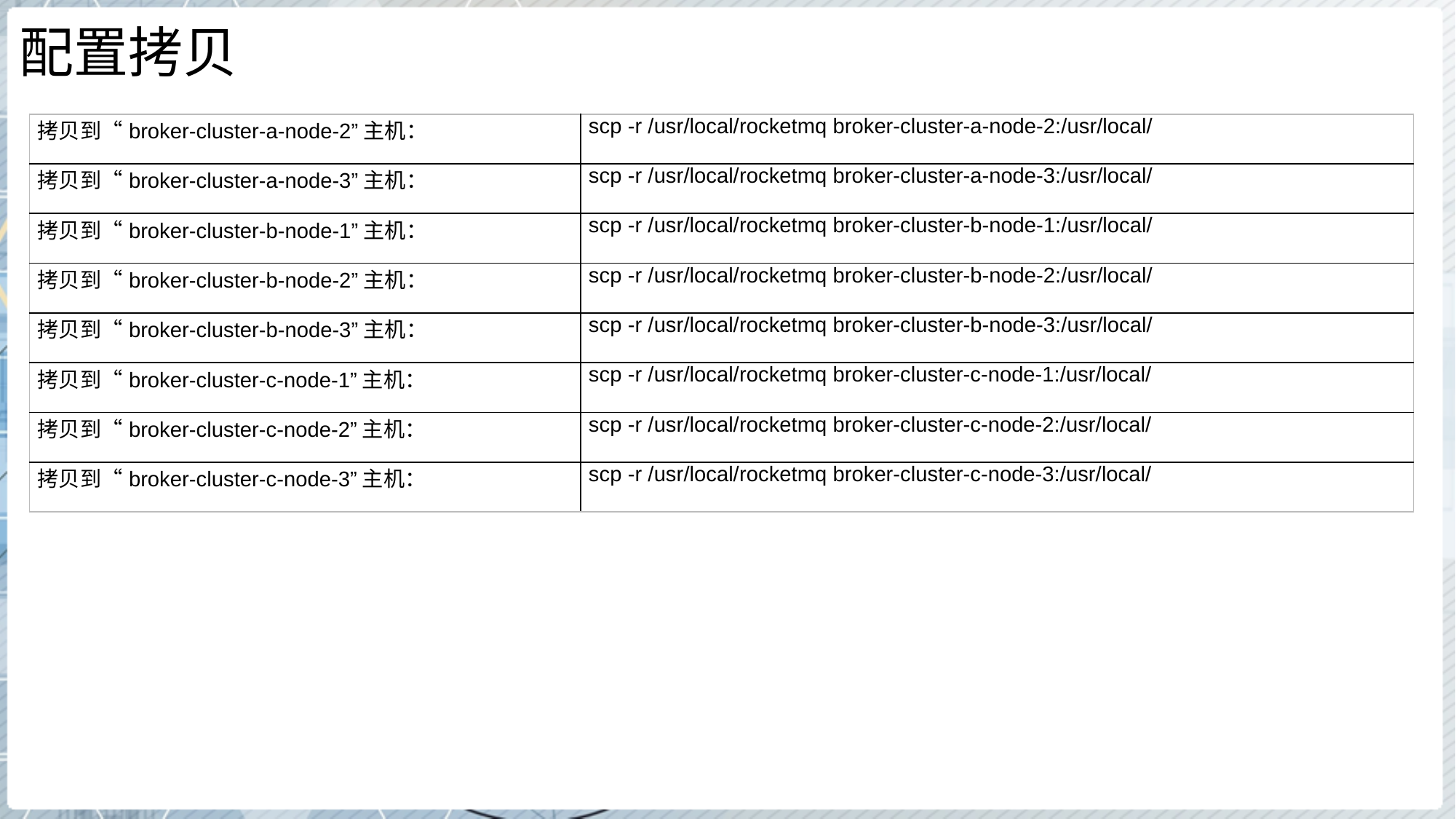

# 配置拷贝
| 拷贝到“broker-cluster-a-node-2”主机： | scp -r /usr/local/rocketmq broker-cluster-a-node-2:/usr/local/ |
| --- | --- |
| 拷贝到“broker-cluster-a-node-3”主机： | scp -r /usr/local/rocketmq broker-cluster-a-node-3:/usr/local/ |
| 拷贝到“broker-cluster-b-node-1”主机： | scp -r /usr/local/rocketmq broker-cluster-b-node-1:/usr/local/ |
| 拷贝到“broker-cluster-b-node-2”主机： | scp -r /usr/local/rocketmq broker-cluster-b-node-2:/usr/local/ |
| 拷贝到“broker-cluster-b-node-3”主机： | scp -r /usr/local/rocketmq broker-cluster-b-node-3:/usr/local/ |
| 拷贝到“broker-cluster-c-node-1”主机： | scp -r /usr/local/rocketmq broker-cluster-c-node-1:/usr/local/ |
| 拷贝到“broker-cluster-c-node-2”主机： | scp -r /usr/local/rocketmq broker-cluster-c-node-2:/usr/local/ |
| 拷贝到“broker-cluster-c-node-3”主机： | scp -r /usr/local/rocketmq broker-cluster-c-node-3:/usr/local/ |